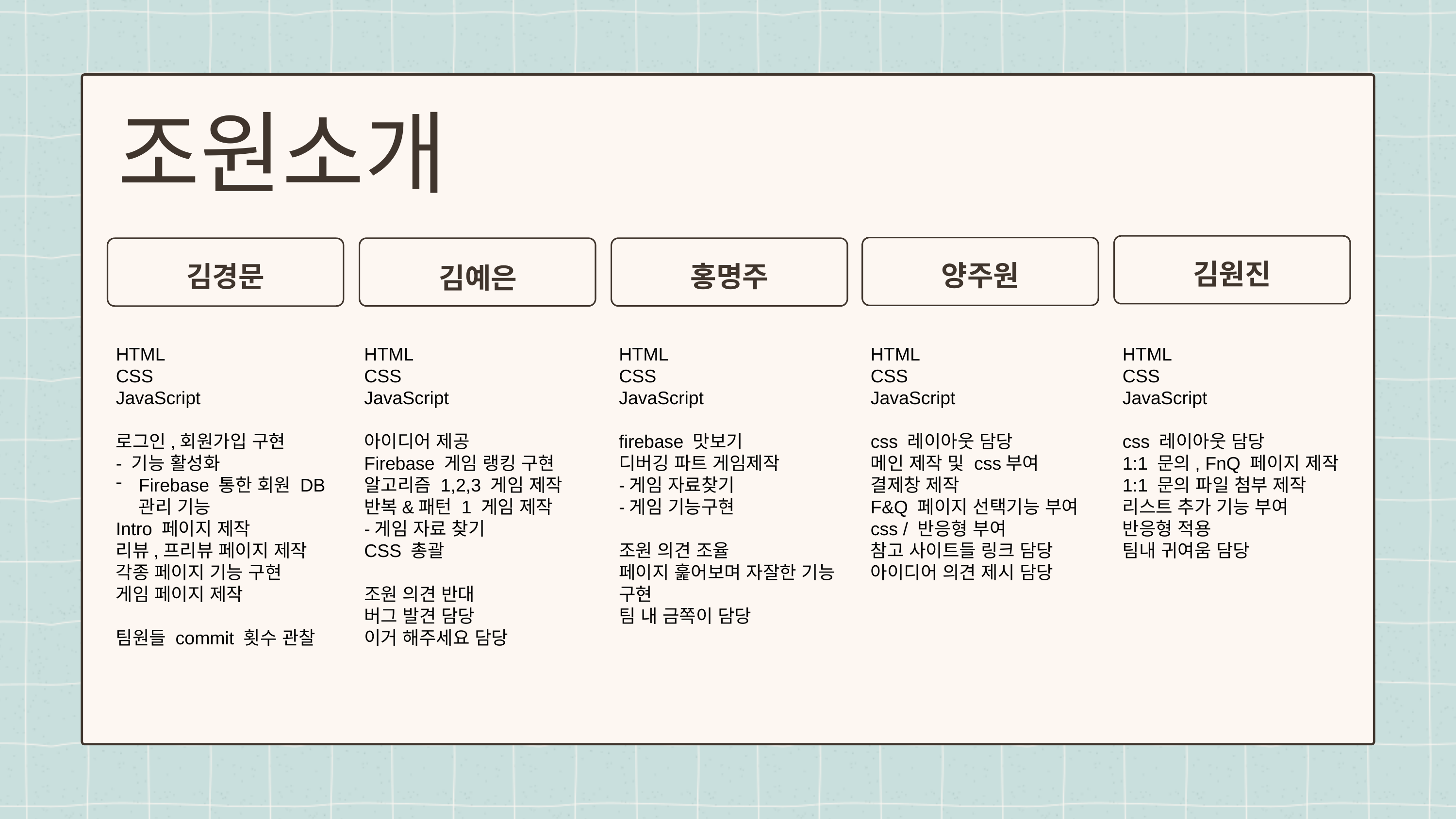

조원소개

김원진

양주원

김예은

홍명주

김경문
HTML
CSS
JavaScript

로그인,회원가입 구현
- 기능 활성화
Firebase 통한 회원 DB관리 기능
Intro 페이지 제작
리뷰,프리뷰 페이지 제작
각종 페이지 기능 구현
게임 페이지 제작

팀원들 commit 횟수 관찰

HTML
CSS
JavaScript

아이디어 제공
Firebase 게임 랭킹 구현
알고리즘 1,2,3 게임 제작
반복&패턴 1 게임 제작
-게임 자료 찾기
CSS 총괄

조원 의견 반대
버그 발견 담당
이거 해주세요 담당
HTML
CSS
JavaScript

firebase 맛보기
디버깅 파트 게임제작
-게임 자료찾기
-게임 기능구현

조원 의견 조율
페이지 훑어보며 자잘한 기능 구현
팀 내 금쪽이 담당
HTML
CSS
JavaScript

css 레이아웃 담당
메인 제작 및 css부여 결제창 제작
F&Q 페이지 선택기능 부여  css / 반응형 부여
참고 사이트들 링크 담당
아이디어 의견 제시 담당
HTML
CSS
JavaScript

css 레이아웃 담당
1:1 문의, FnQ 페이지 제작
1:1 문의 파일 첨부 제작 리스트 추가 기능 부여 반응형 적용
팀내 귀여움 담당